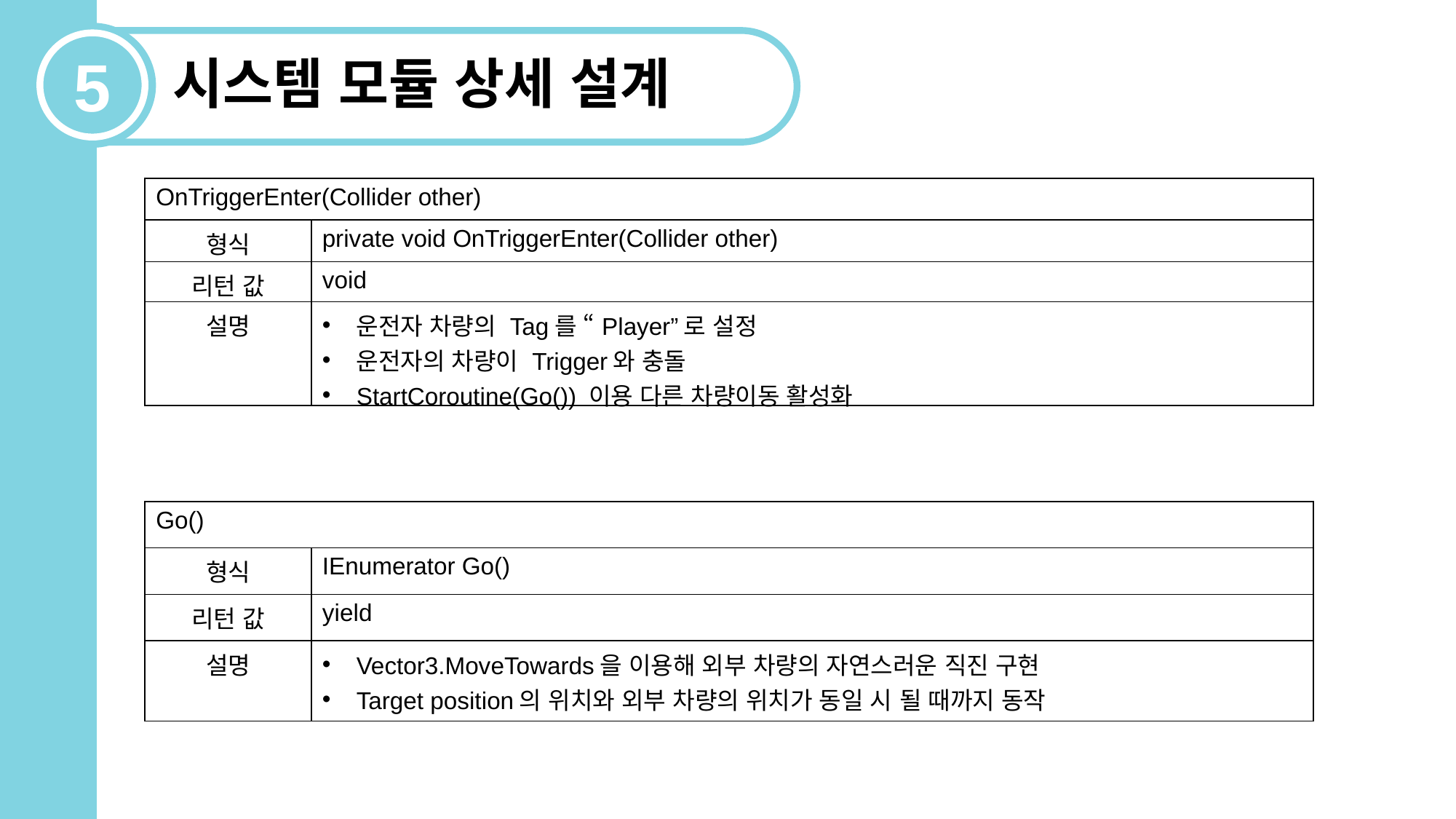

5
시스템 모듈 상세 설계
| OnTriggerEnter(Collider other) |  |
| --- | --- |
| 형식 | private void OnTriggerEnter(Collider other) |
| 리턴 값 | void |
| 설명 | 운전자 차량의 Tag를 “Player”로 설정 운전자의 차량이 Trigger와 충돌 StartCoroutine(Go()) 이용 다른 차량이동 활성화 |
| Go() |  |
| --- | --- |
| 형식 | IEnumerator Go() |
| 리턴 값 | yield |
| 설명 | Vector3.MoveTowards을 이용해 외부 차량의 자연스러운 직진 구현 Target position의 위치와 외부 차량의 위치가 동일 시 될 때까지 동작 |